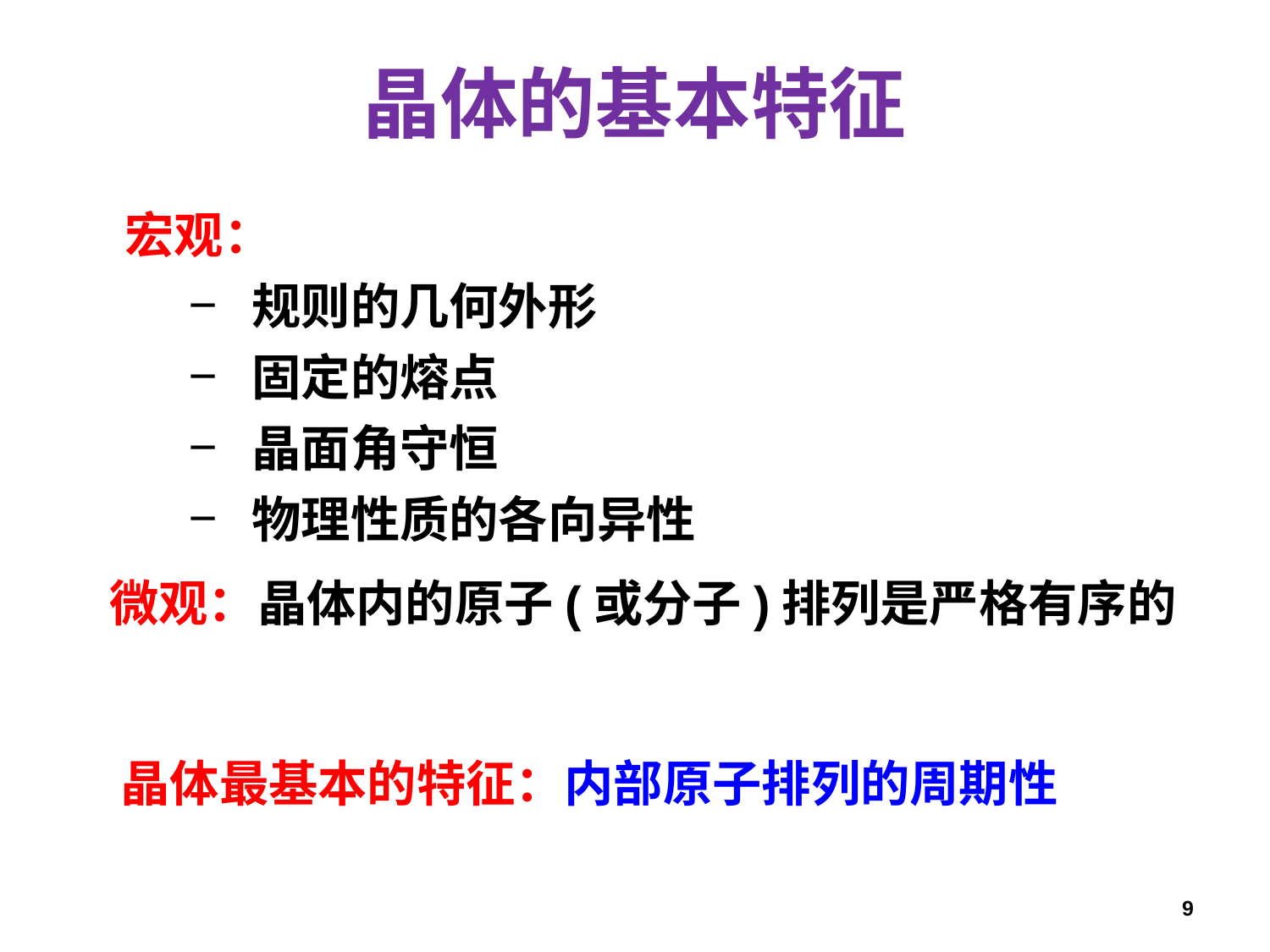

晶体的基本特征
宏观：
规则的几何外形
固定的熔点
晶面角守恒
物理性质的各向异性
微观：晶体内的原子(或分子)排列是严格有序的
晶体最基本的特征：内部原子排列的周期性
9